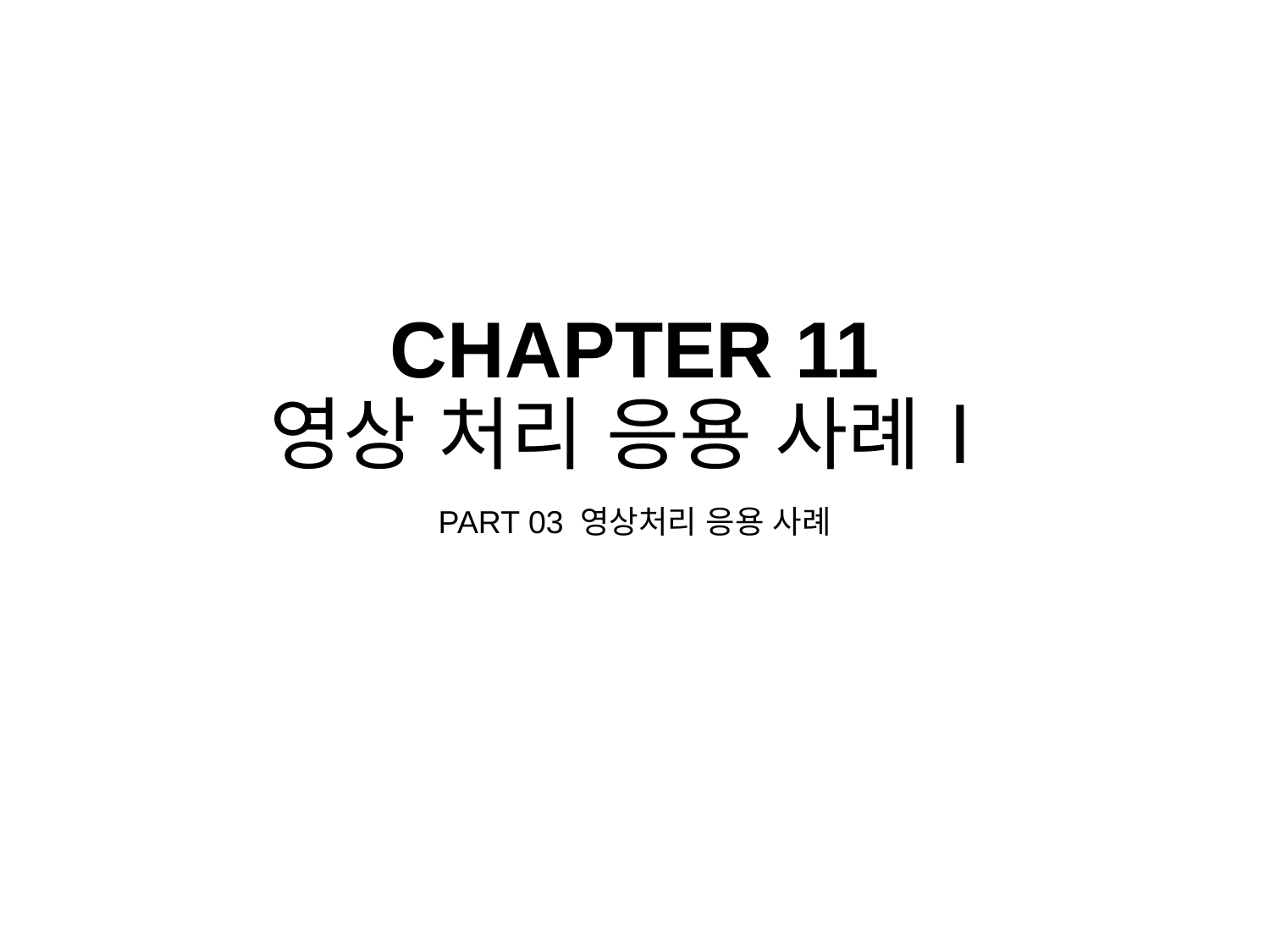

# CHAPTER 11 영상 처리 응용 사례Ⅰ
PART 03 영상처리 응용 사례